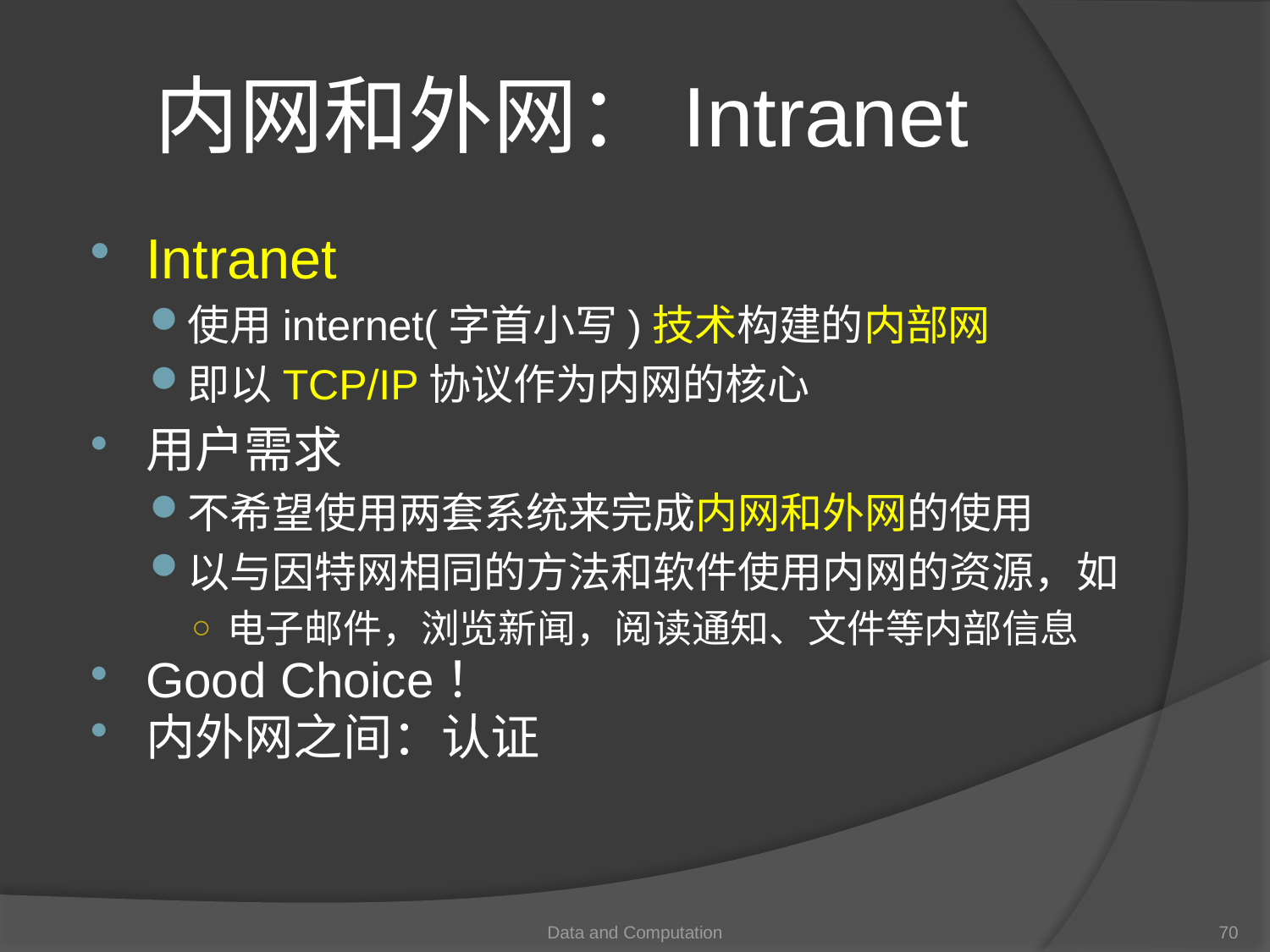

# 内网和外网：Intranet
Intranet
使用internet(字首小写)技术构建的内部网
即以TCP/IP协议作为内网的核心
用户需求
不希望使用两套系统来完成内网和外网的使用
以与因特网相同的方法和软件使用内网的资源，如
电子邮件，浏览新闻，阅读通知、文件等内部信息
Good Choice！
内外网之间：认证

Data and Computation
70